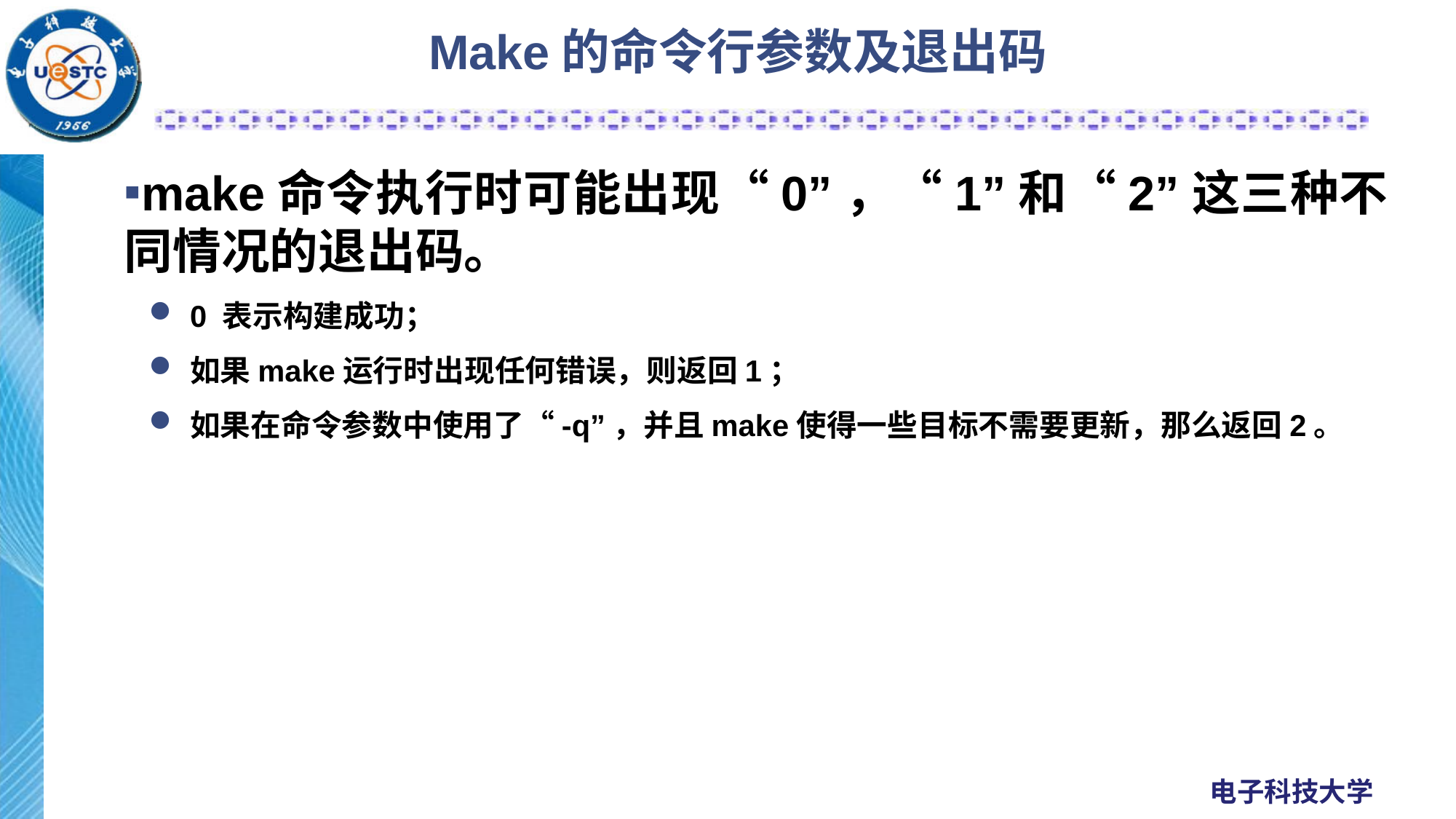

# Make的命令行参数及退出码
make命令执行时可能出现“0”，“1”和“2”这三种不同情况的退出码。
0 表示构建成功；
如果make运行时出现任何错误，则返回1；
如果在命令参数中使用了“-q”，并且make使得一些目标不需要更新，那么返回2。